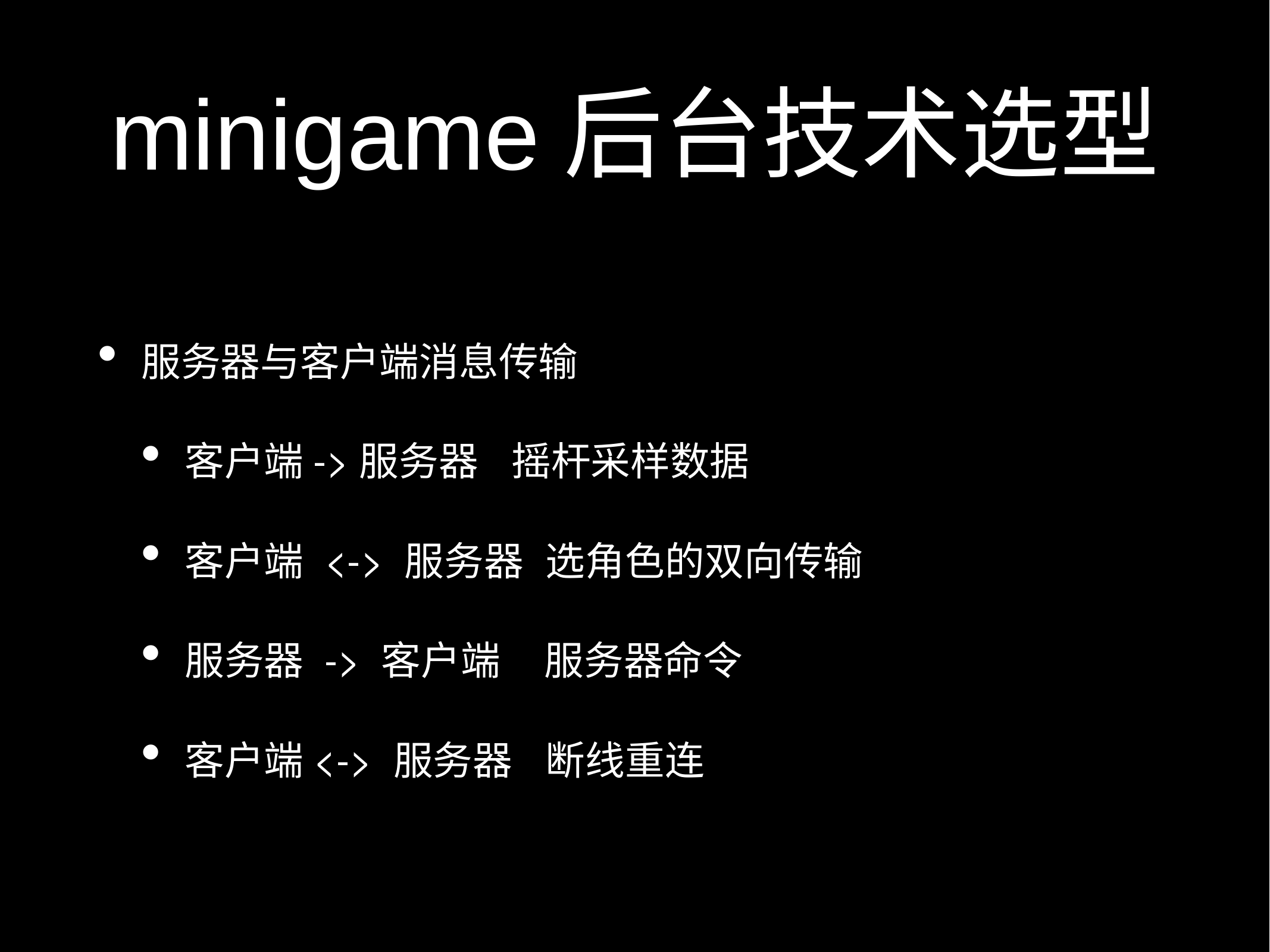

# minigame后台技术选型
服务器与客户端消息传输
客户端->服务器   摇杆采样数据
客户端 <-> 服务器  选角色的双向传输
服务器 -> 客户端    服务器命令
客户端<-> 服务器   断线重连